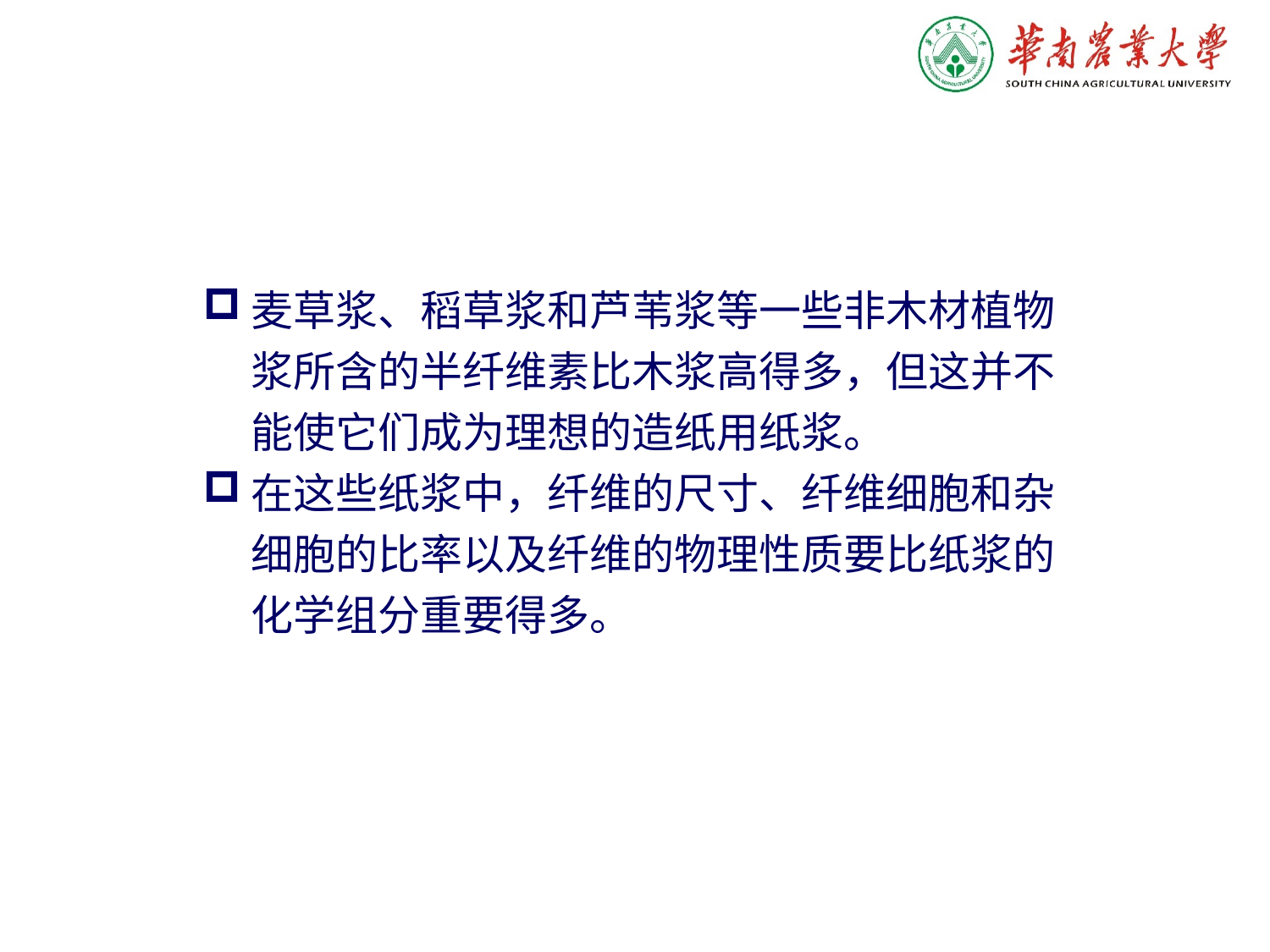

麦草浆、稻草浆和芦苇浆等一些非木材植物浆所含的半纤维素比木浆高得多，但这并不能使它们成为理想的造纸用纸浆。
在这些纸浆中，纤维的尺寸、纤维细胞和杂细胞的比率以及纤维的物理性质要比纸浆的化学组分重要得多。